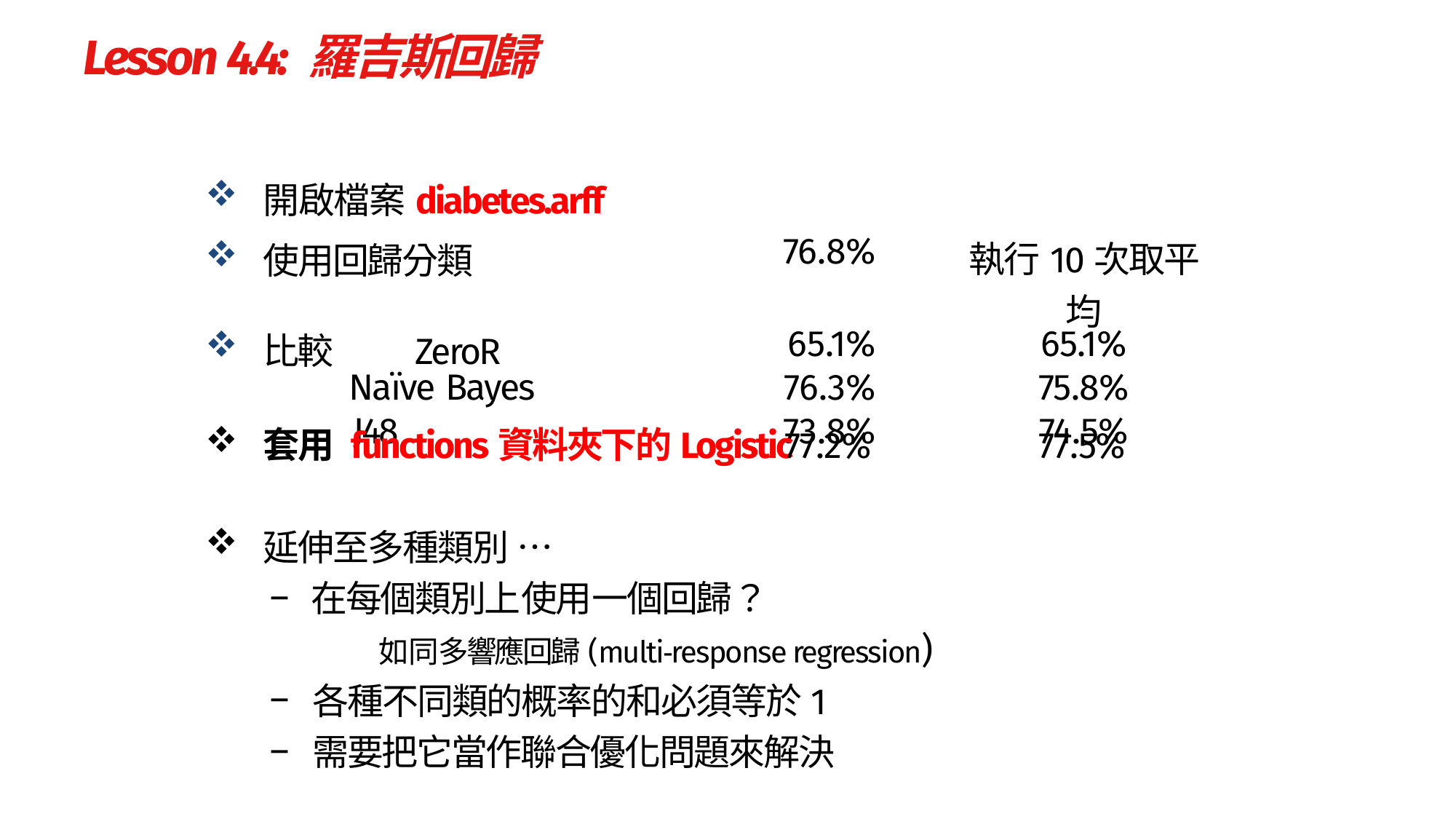

# Lesson 4.4: 羅吉斯回歸
| 開啟檔案diabetes.arff 使用回歸分類 | 76.8% | 執行10次取平均 |
| --- | --- | --- |
| 比較 ZeroR | 65.1% | 65.1% |
| Naïve Bayes | 76.3% | 75.8% |
| J48 | 73.8% | 74.5% |
套用 functions資料夾下的Logistic
77.2%
77.5%
延伸至多種類別 …
在每個類別上使用一個回歸？
	如同多響應回歸(multi‐response regression)
各種不同類的概率的和必須等於1
需要把它當作聯合優化問題來解決